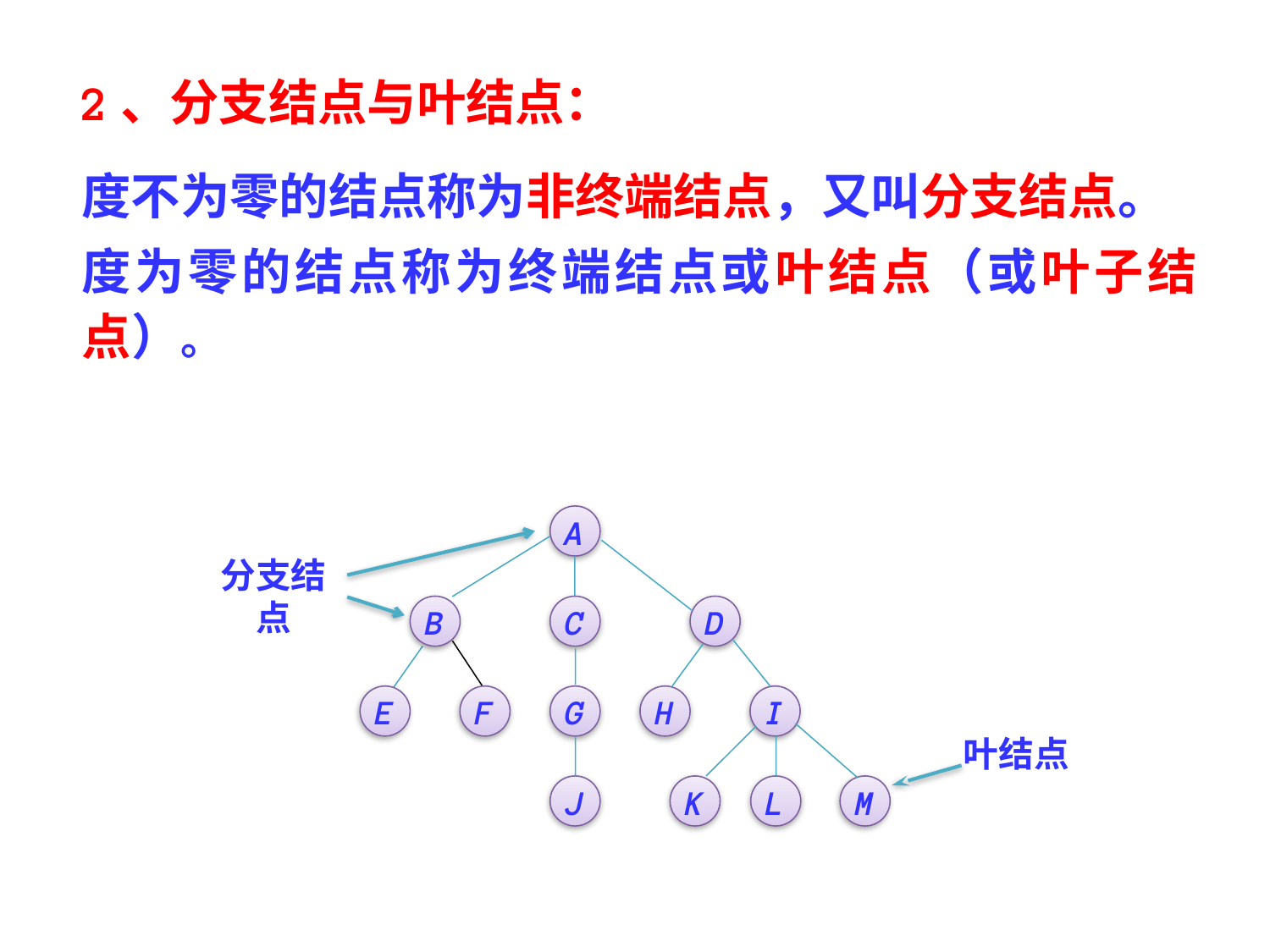

2、分支结点与叶结点：
度不为零的结点称为非终端结点，又叫分支结点。
度为零的结点称为终端结点或叶结点（或叶子结点）。
A

B
C
D

E
F
G
H
I

J
K
L
M
分支结点
叶结点